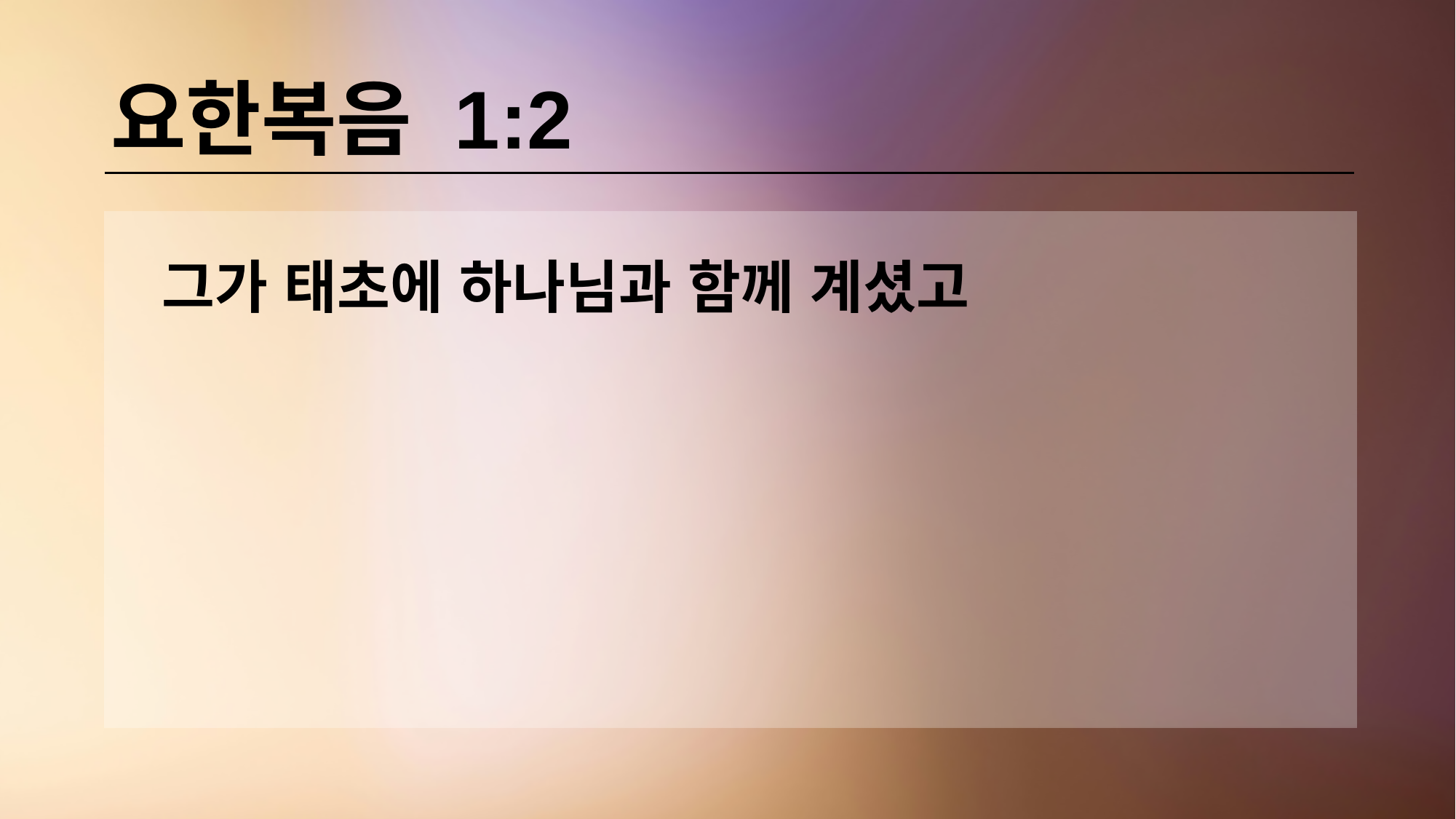

# 요한복음 1:2
그가 태초에 하나님과 함께 계셨고